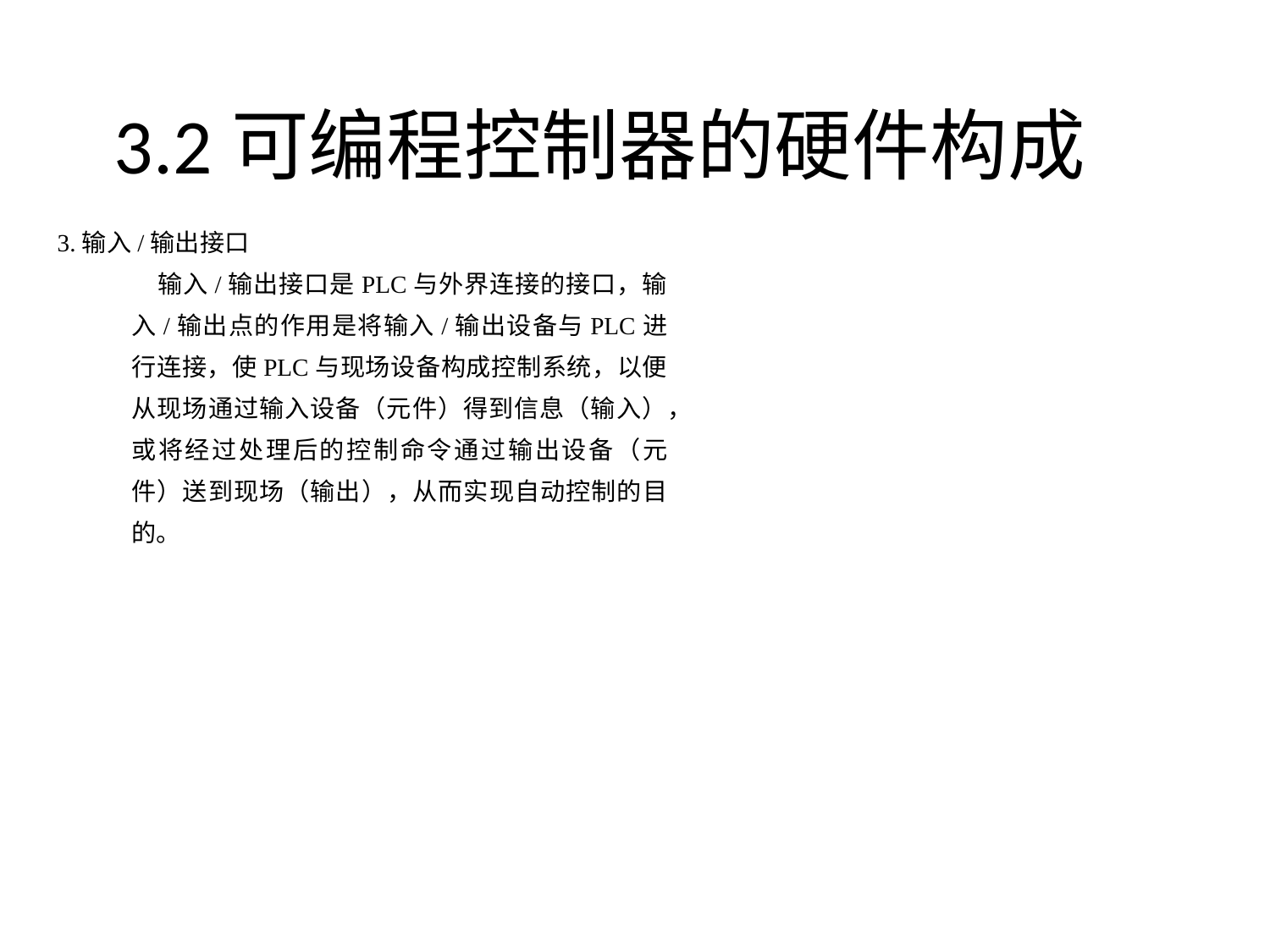

# 3.2可编程控制器的硬件构成
3.输入/输出接口
               输入/输出接口是PLC与外界连接的接口，输入/输出点的作用是将输入/输出设备与PLC进行连接，使PLC与现场设备构成控制系统，以便从现场通过输入设备（元件）得到信息（输入），或将经过处理后的控制命令通过输出设备（元件）送到现场（输出），从而实现自动控制的目的。